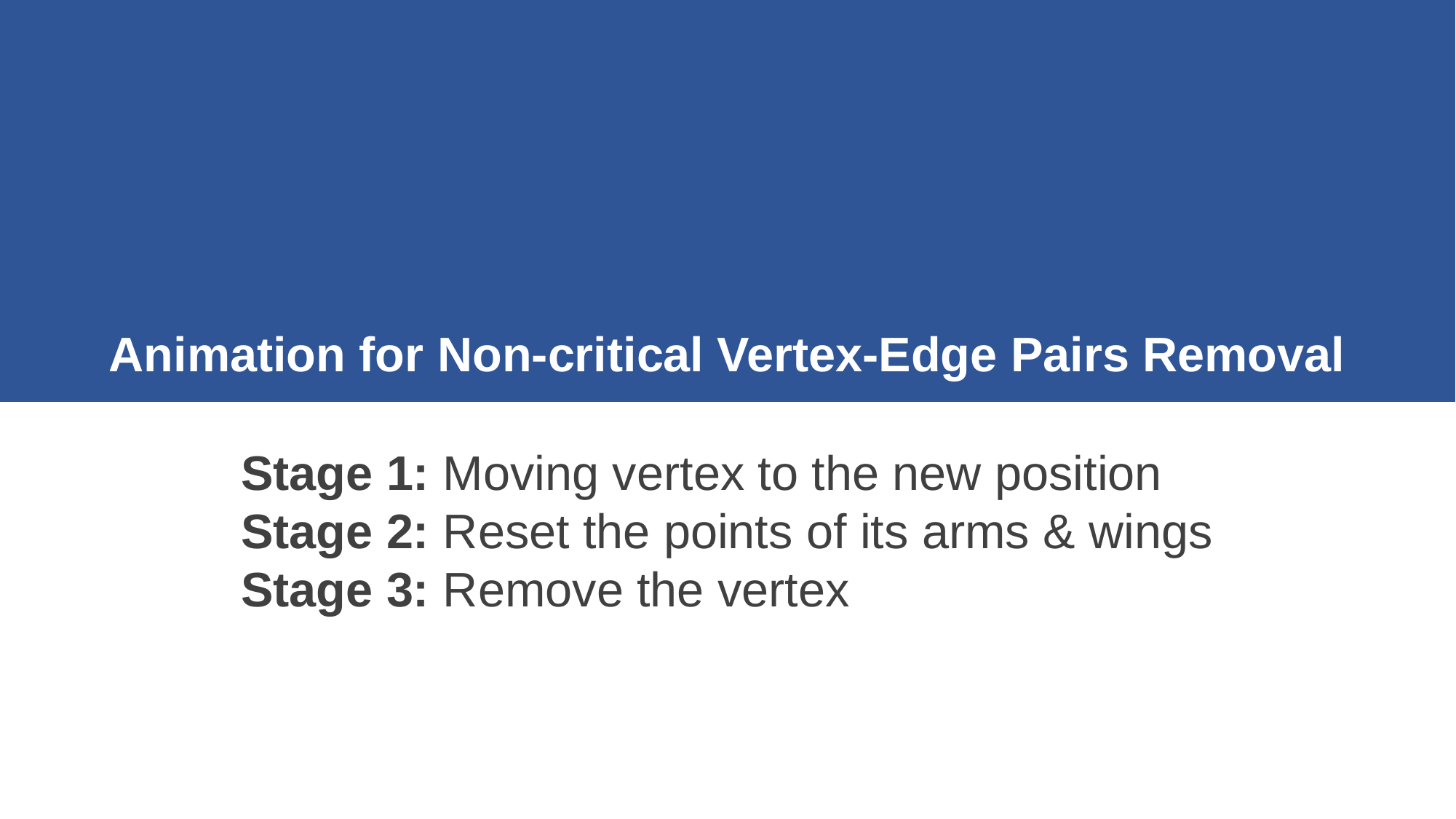

这可能是因为
Animation for Non-critical Vertex-Edge Pairs Removal

Stage 1: Moving vertex to the new position
Stage 2: Reset the points of its arms & wings
Stage 3: Remove the vertex